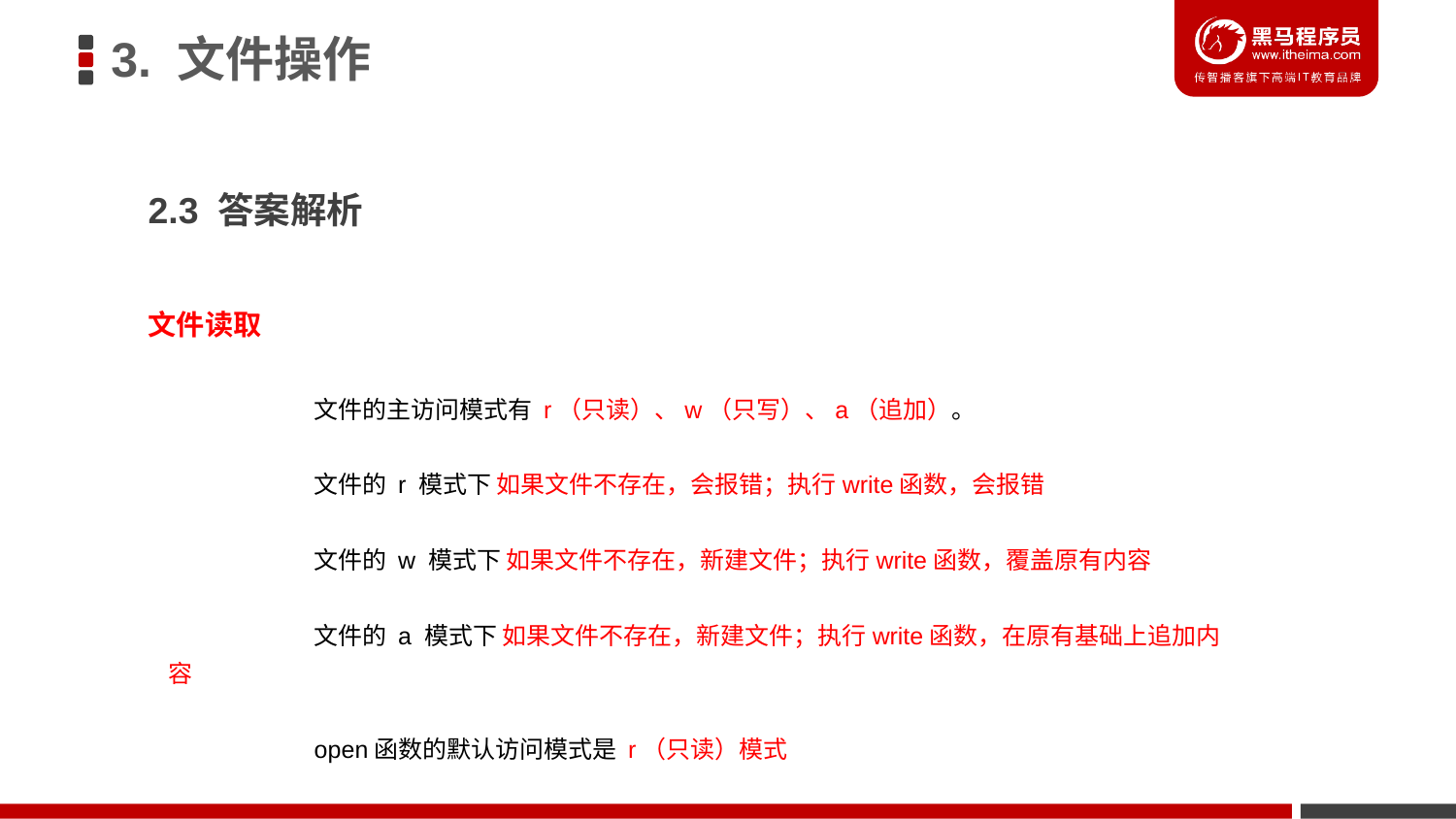

3. 文件操作
2.3 答案解析
文件读取
	文件的主访问模式有 r（只读）、w（只写）、a（追加）。

	文件的 r 模式下 如果文件不存在，会报错；执行write函数，会报错

	文件的 w 模式下 如果文件不存在，新建文件；执行write函数，覆盖原有内容

	文件的 a 模式下 如果文件不存在，新建文件；执行write函数，在原有基础上追加内容

	open函数的默认访问模式是 r（只读）模式